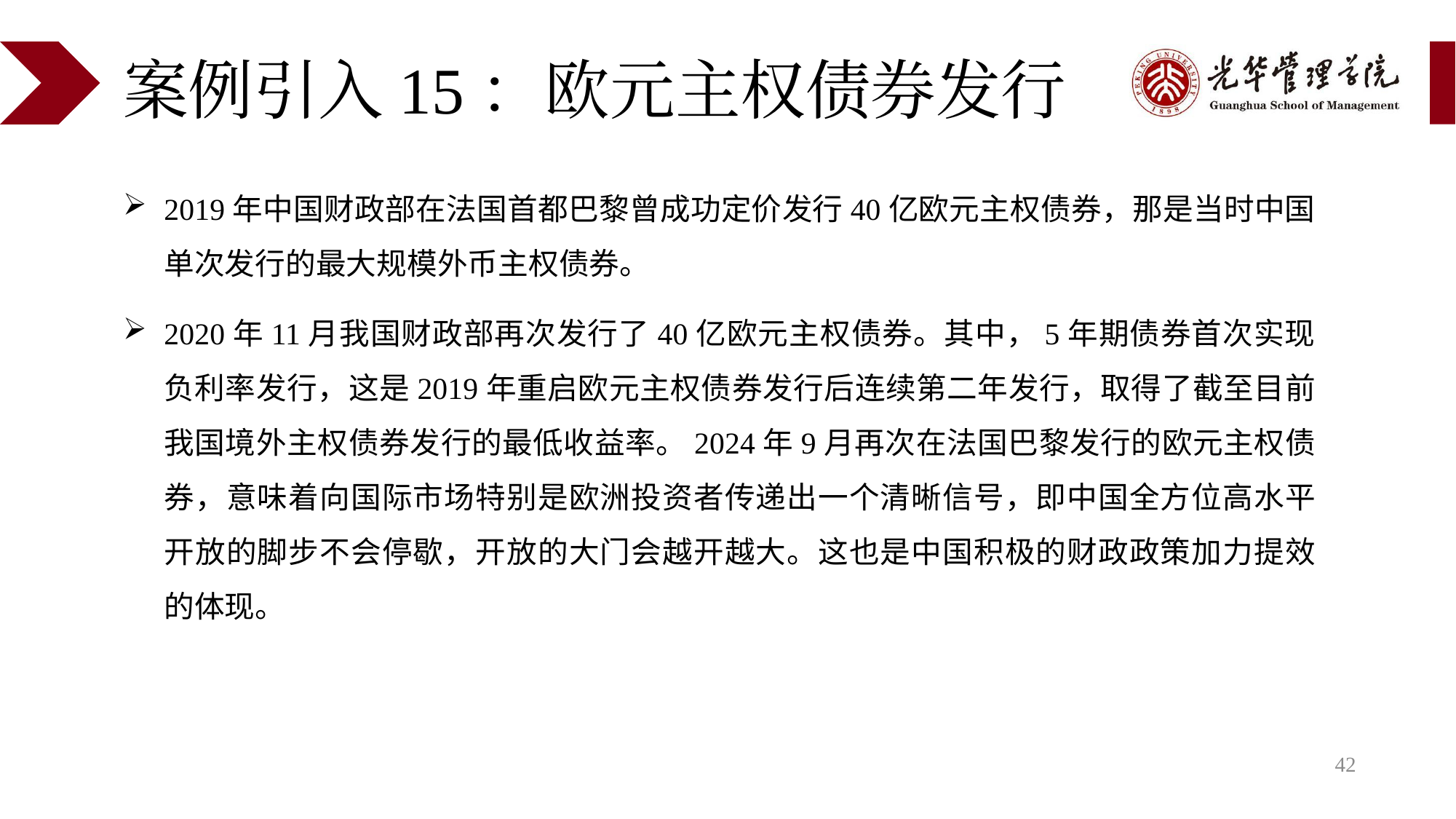

# 案例引入15：欧元主权债券发行
2019年中国财政部在法国首都巴黎曾成功定价发行40亿欧元主权债券，那是当时中国单次发行的最大规模外币主权债券。
2020年11月我国财政部再次发行了40亿欧元主权债券。其中，5年期债券首次实现负利率发行，这是2019年重启欧元主权债券发行后连续第二年发行，取得了截至目前我国境外主权债券发行的最低收益率。2024年9月再次在法国巴黎发行的欧元主权债券，意味着向国际市场特别是欧洲投资者传递出一个清晰信号，即中国全方位高水平开放的脚步不会停歇，开放的大门会越开越大。这也是中国积极的财政政策加力提效的体现。

42